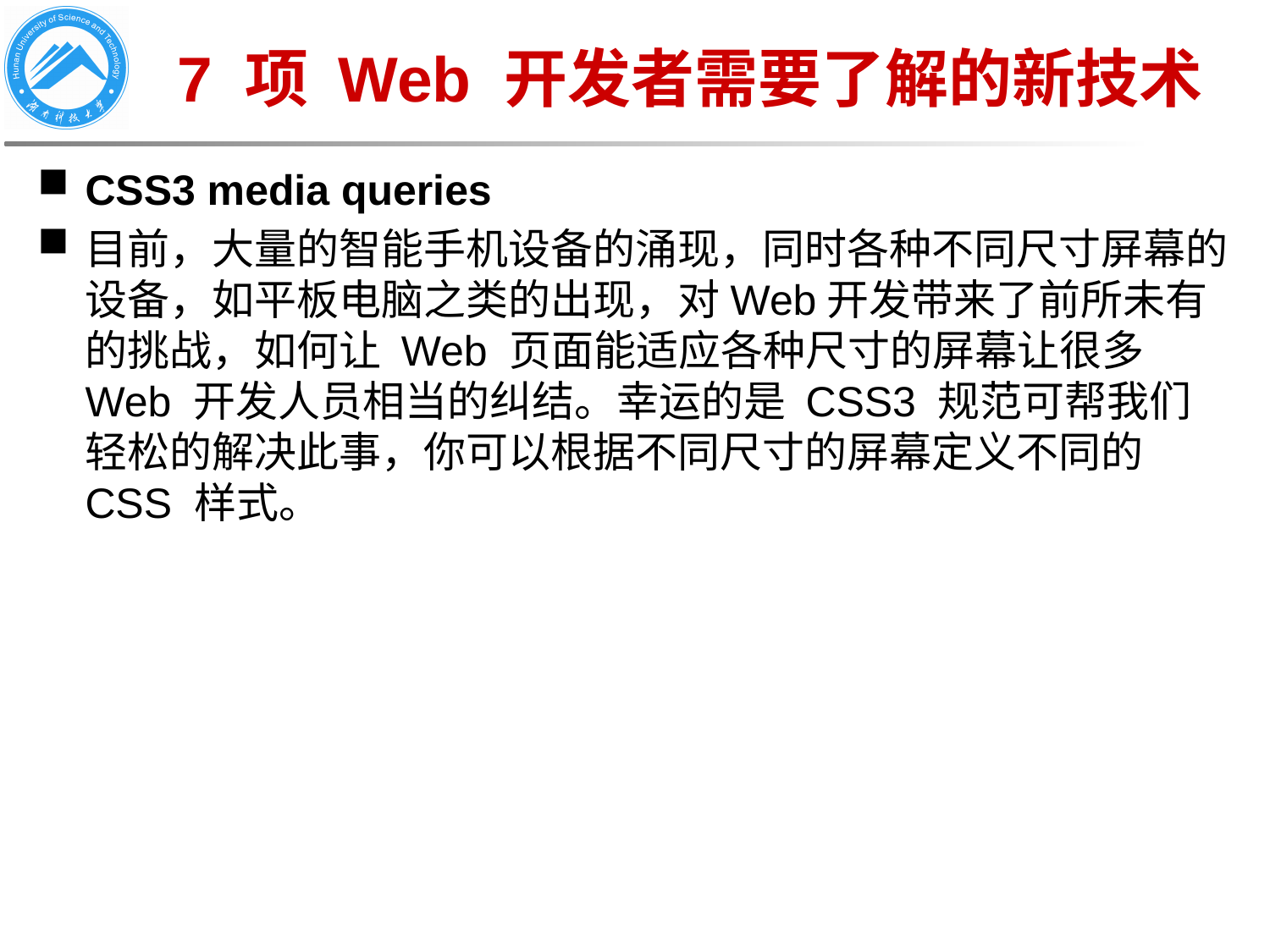

7 项 Web 开发者需要了解的新技术
CSS3 media queries
目前，大量的智能手机设备的涌现，同时各种不同尺寸屏幕的设备，如平板电脑之类的出现，对Web开发带来了前所未有的挑战，如何让 Web 页面能适应各种尺寸的屏幕让很多 Web 开发人员相当的纠结。幸运的是 CSS3 规范可帮我们轻松的解决此事，你可以根据不同尺寸的屏幕定义不同的 CSS 样式。